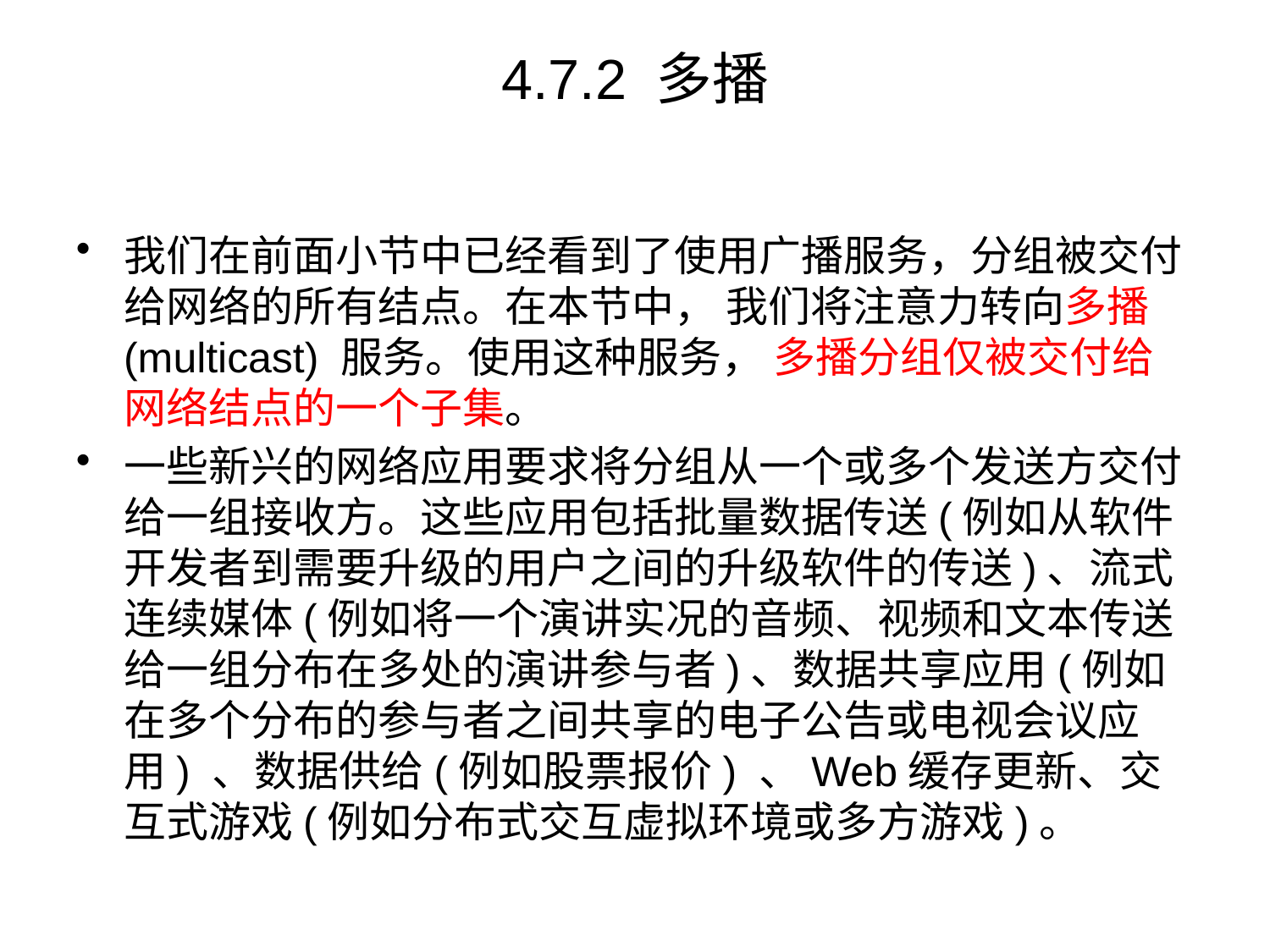

# 4.7.2 多播
我们在前面小节中已经看到了使用广播服务，分组被交付给网络的所有结点。在本节中， 我们将注意力转向多播(multicast) 服务。使用这种服务， 多播分组仅被交付给网络结点的一个子集。
一些新兴的网络应用要求将分组从一个或多个发送方交付给一组接收方。这些应用包括批量数据传送(例如从软件开发者到需要升级的用户之间的升级软件的传送)、流式连续媒体(例如将一个演讲实况的音频、视频和文本传送给一组分布在多处的演讲参与者)、数据共享应用(例如在多个分布的参与者之间共享的电子公告或电视会议应用) 、数据供给(例如股票报价) 、Web缓存更新、交互式游戏(例如分布式交互虚拟环境或多方游戏)。